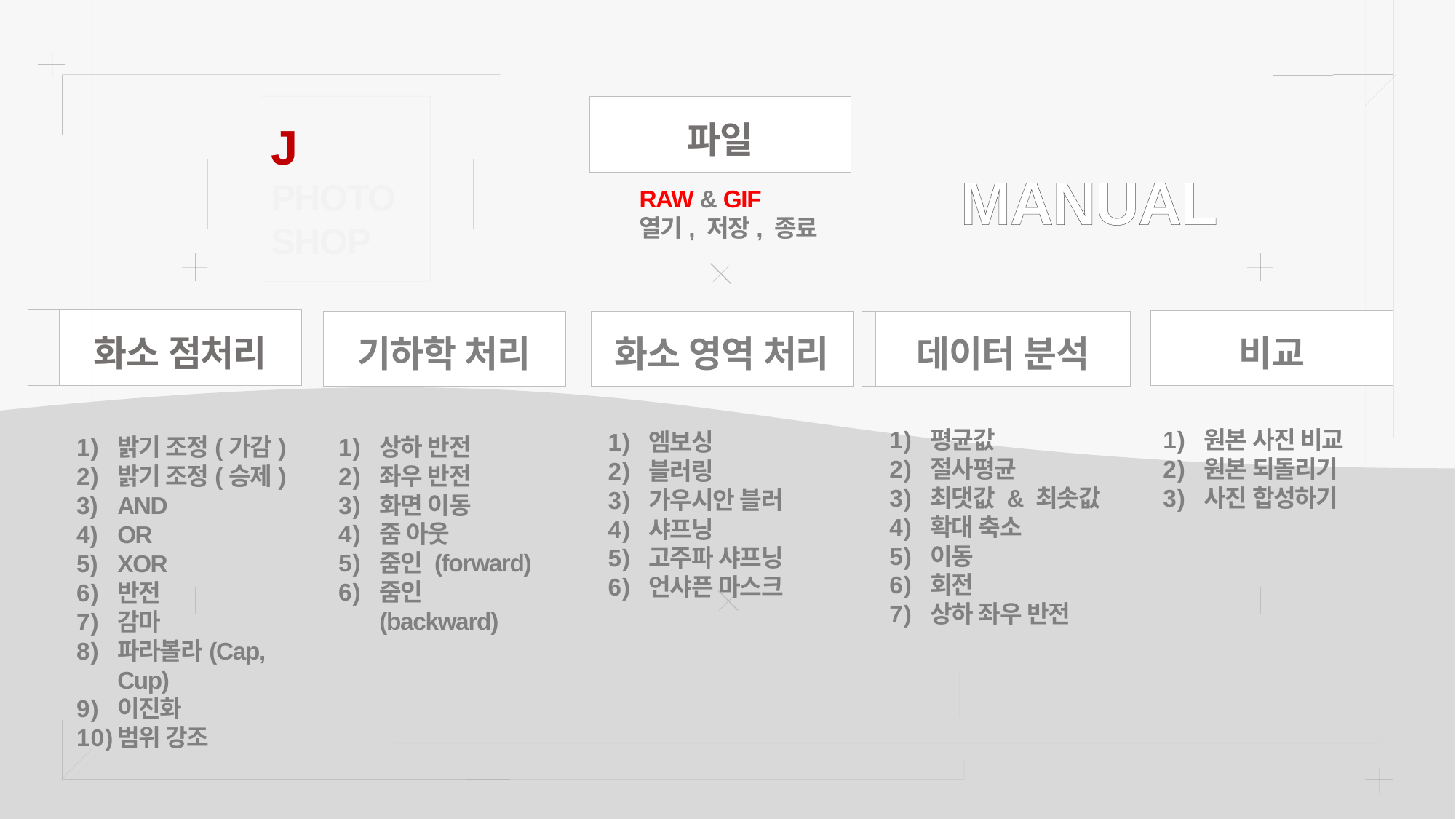

J
PHOTO
SHOP
파일
MANUAL
RAW & GIF
열기, 저장, 종료
# 화소 점처리
비교
기하학 처리
화소 영역 처리
데이터 분석

평균값
절사평균
최댓값 & 최솟값
확대 축소
이동
회전
상하 좌우 반전
원본 사진 비교
원본 되돌리기
사진 합성하기
엠보싱
블러링
가우시안 블러
샤프닝
고주파 샤프닝
언샤픈 마스크

상하 반전
좌우 반전
화면 이동
줌 아웃
줌인 (forward)
줌인 (backward)
밝기 조정(가감)
밝기 조정(승제)
AND
OR
XOR
반전
감마
파라볼라(Cap, Cup)
이진화
범위 강조